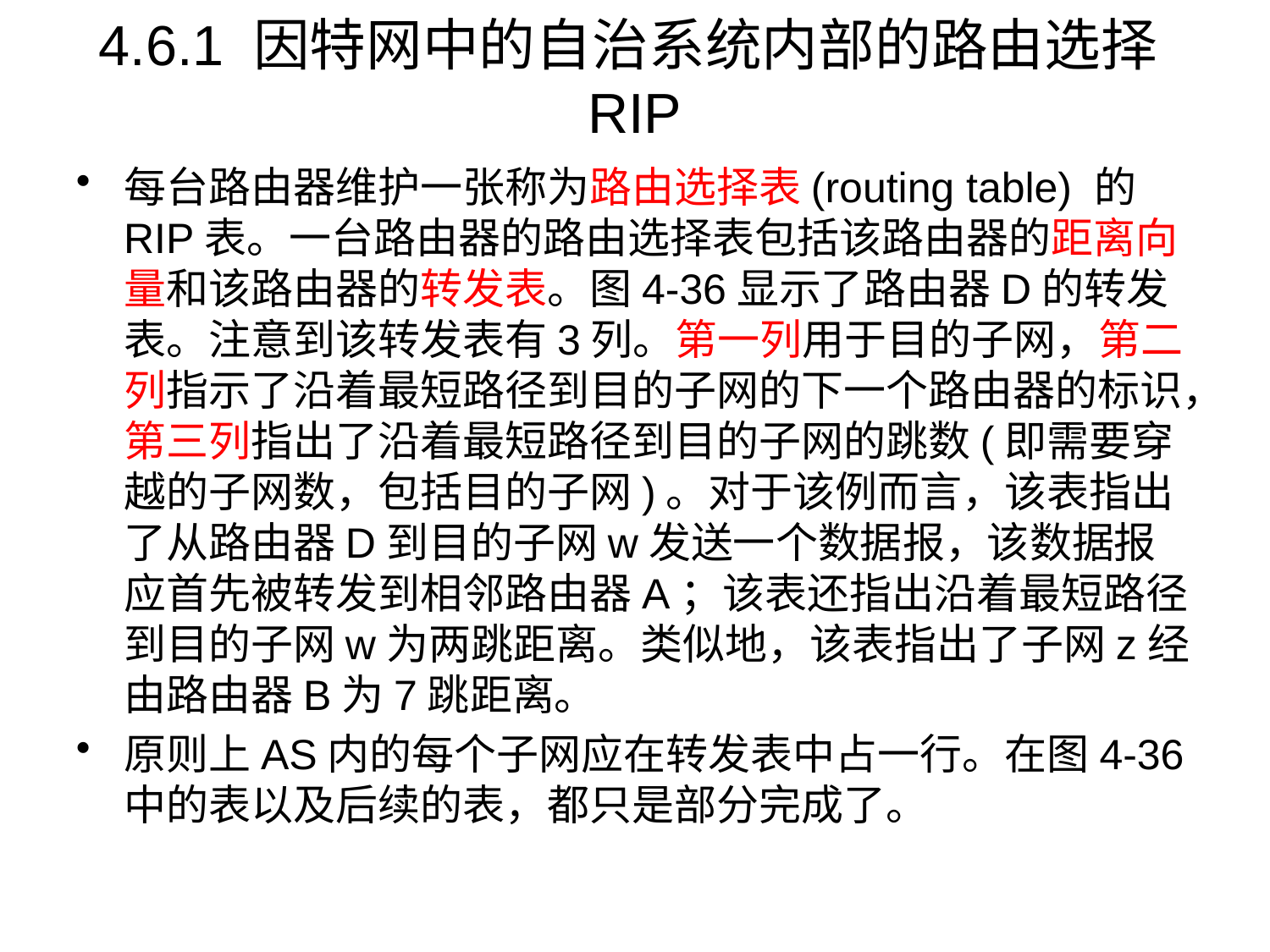

# 4.6.1 因特网中的自治系统内部的路由选择RIP
每台路由器维护一张称为路由选择表(routing table) 的RIP表。一台路由器的路由选择表包括该路由器的距离向量和该路由器的转发表。图4-36显示了路由器D的转发表。注意到该转发表有3列。第一列用于目的子网，第二列指示了沿着最短路径到目的子网的下一个路由器的标识，第三列指出了沿着最短路径到目的子网的跳数(即需要穿越的子网数，包括目的子网)。对于该例而言，该表指出了从路由器D到目的子网w发送一个数据报，该数据报应首先被转发到相邻路由器A；该表还指出沿着最短路径到目的子网w为两跳距离。类似地，该表指出了子网z经由路由器B为7跳距离。
原则上AS内的每个子网应在转发表中占一行。在图4-36中的表以及后续的表，都只是部分完成了。